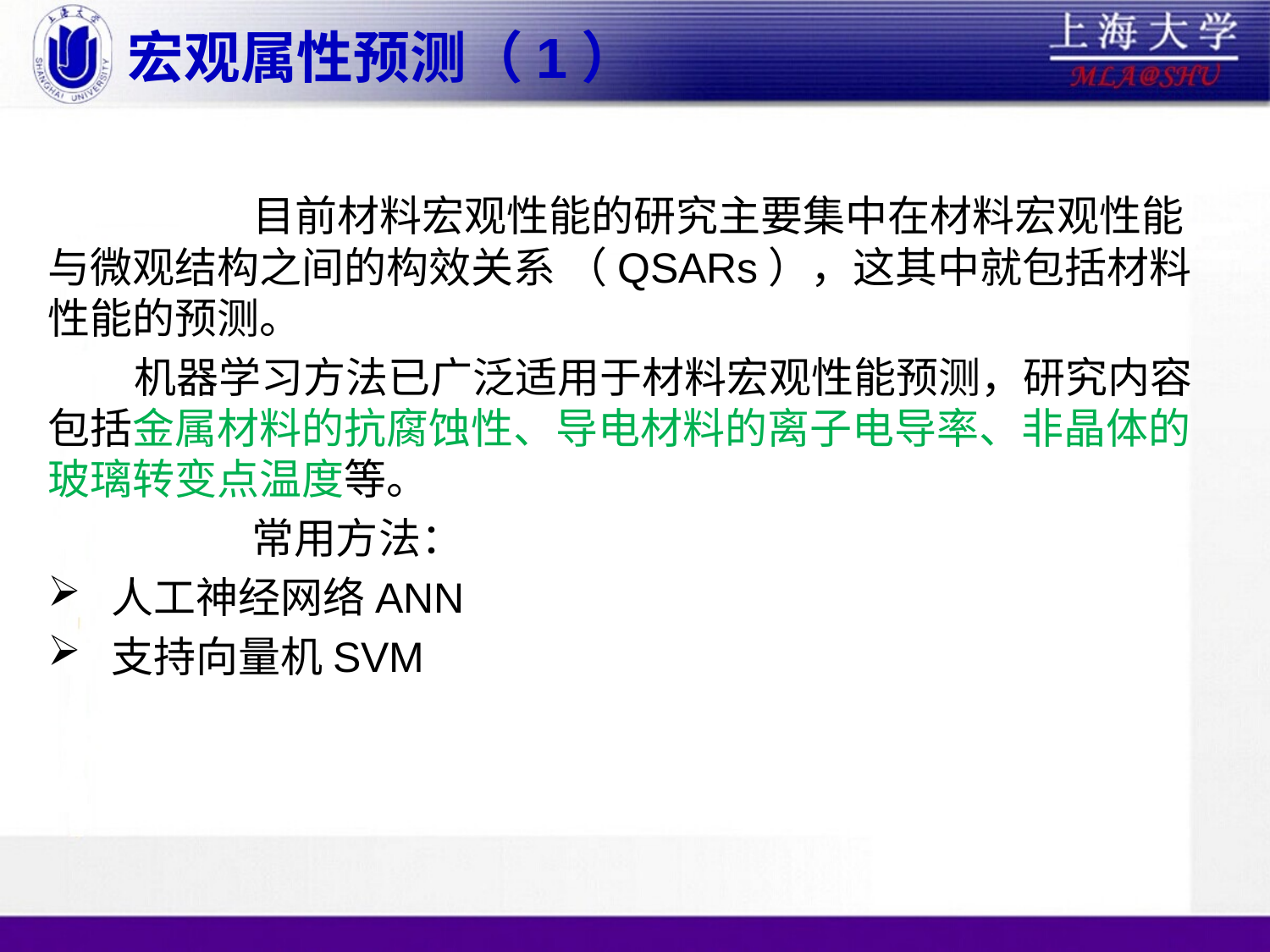

# 宏观属性预测（1）
										      目前材料宏观性能的研究主要集中在材料宏观性能与微观结构之间的构效关系 （QSARs），这其中就包括材料性能的预测。
        机器学习方法已广泛适用于材料宏观性能预测，研究内容包括金属材料的抗腐蚀性、导电材料的离子电导率、非晶体的玻璃转变点温度等。
	       常用方法：
人工神经网络ANN
支持向量机SVM